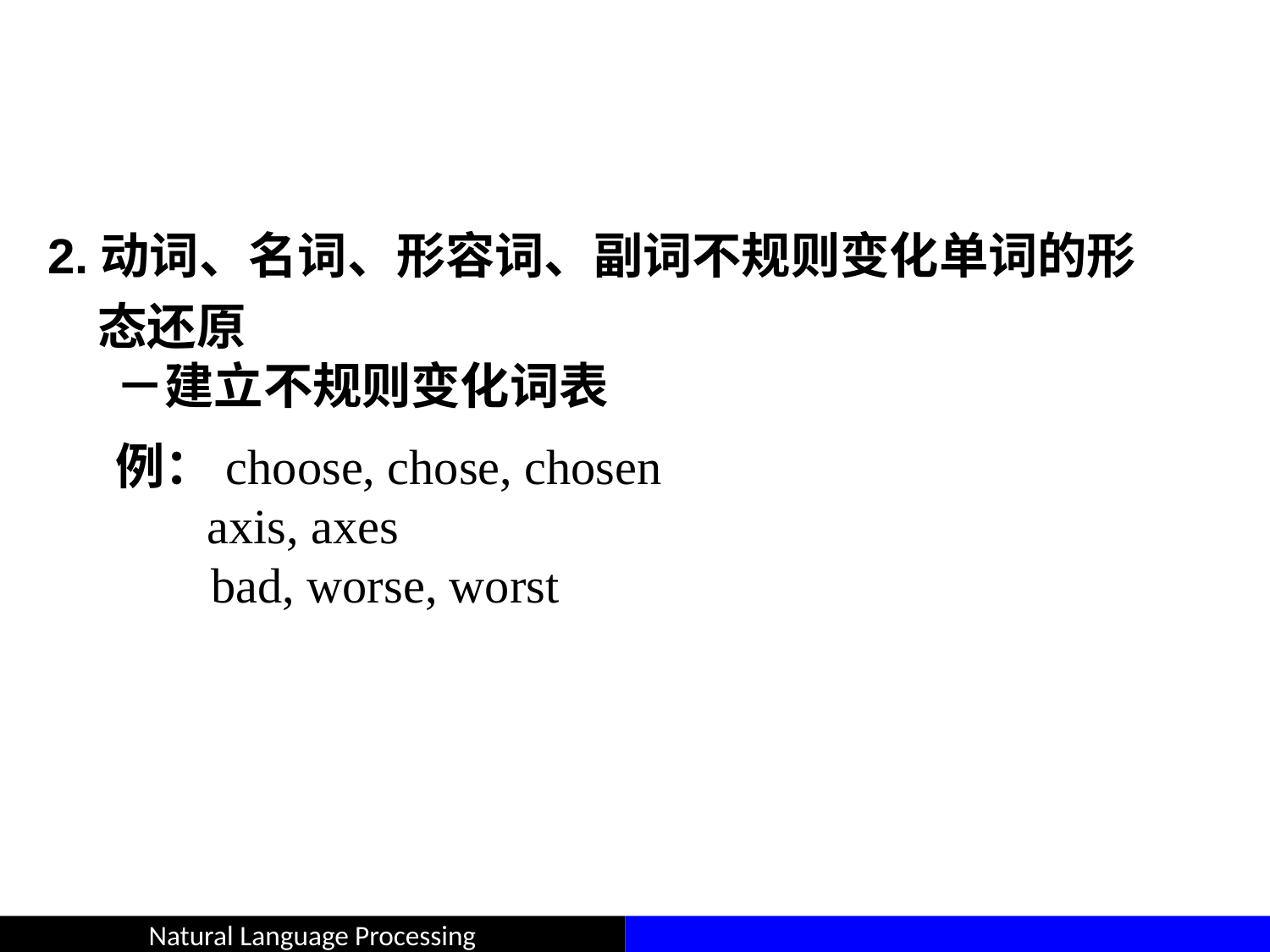

#
2.动词、名词、形容词、副词不规则变化单词的形态还原
     －建立不规则变化词表
     例：choose, chose, chosen
             axis, axes
	   bad, worse, worst